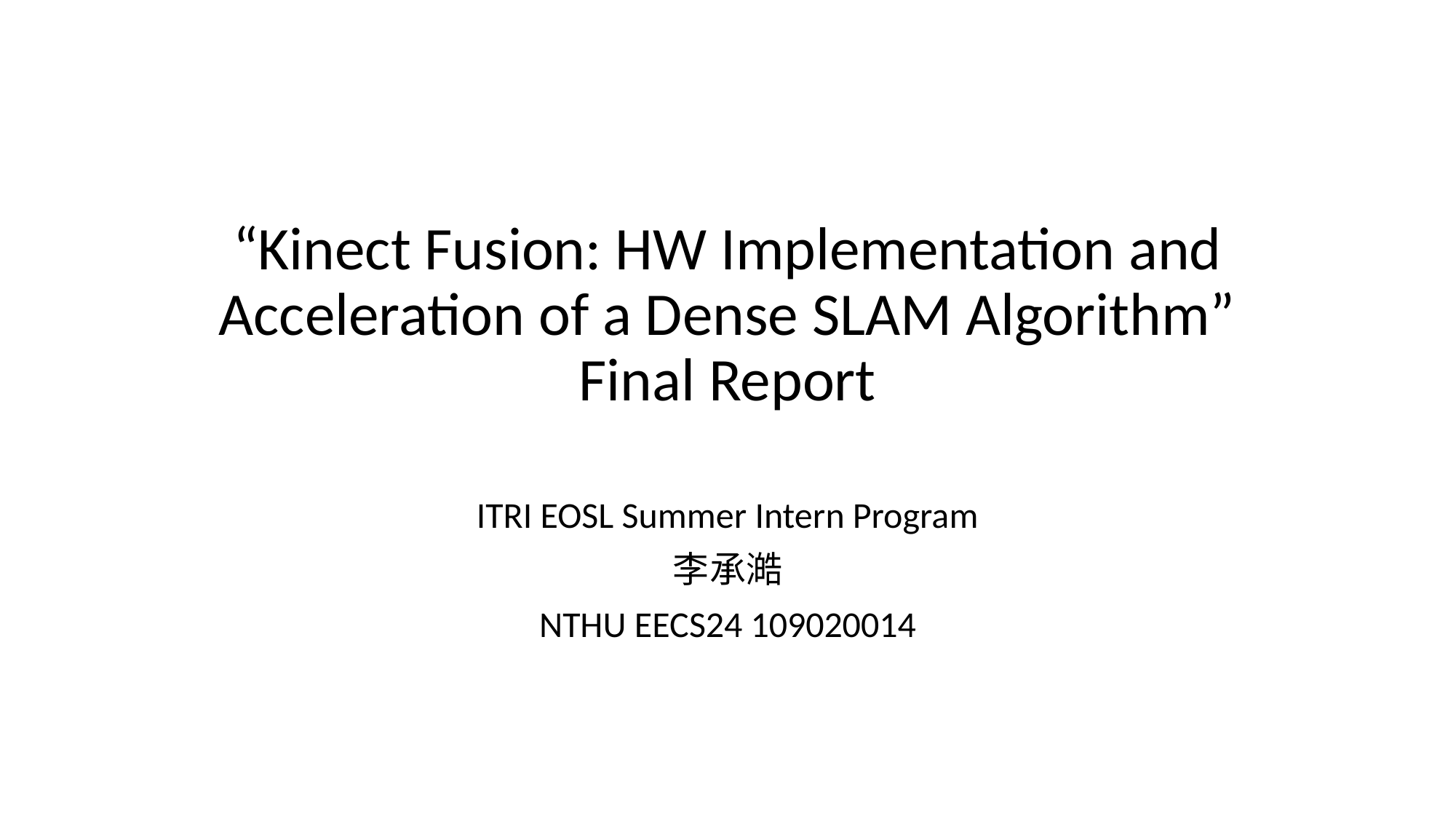

# “Kinect Fusion: HW Implementation and Acceleration of a Dense SLAM Algorithm” Final Report
ITRI EOSL Summer Intern Program
李承澔
NTHU EECS24 109020014